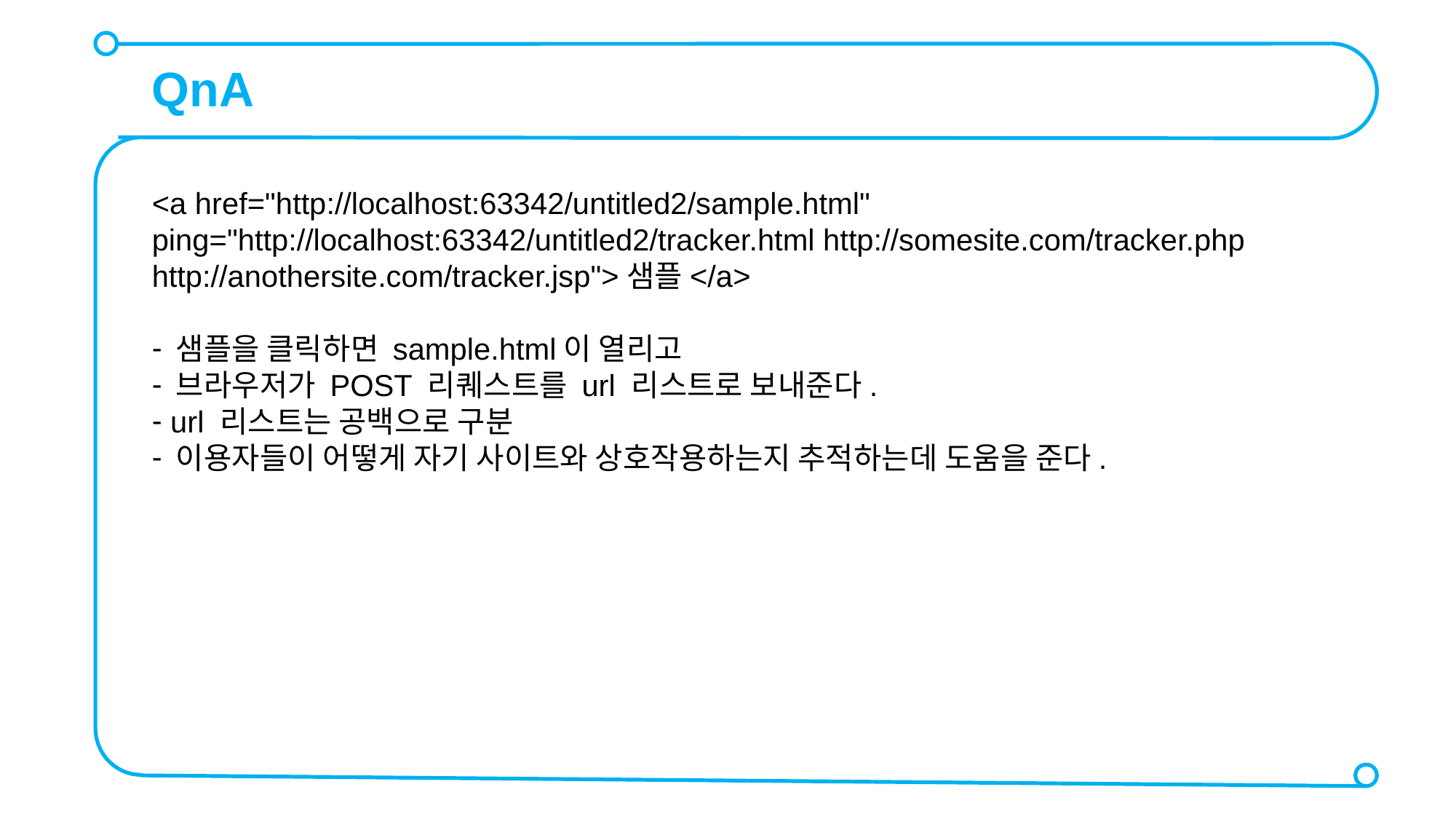

QnA
<a href="http://localhost:63342/untitled2/sample.html" ping="http://localhost:63342/untitled2/tracker.html http://somesite.com/tracker.php
http://anothersite.com/tracker.jsp">샘플</a>

 샘플을 클릭하면 sample.html이 열리고
 브라우저가 POST 리퀘스트를 url 리스트로 보내준다.
 url 리스트는 공백으로 구분
 이용자들이 어떻게 자기 사이트와 상호작용하는지 추적하는데 도움을 준다.